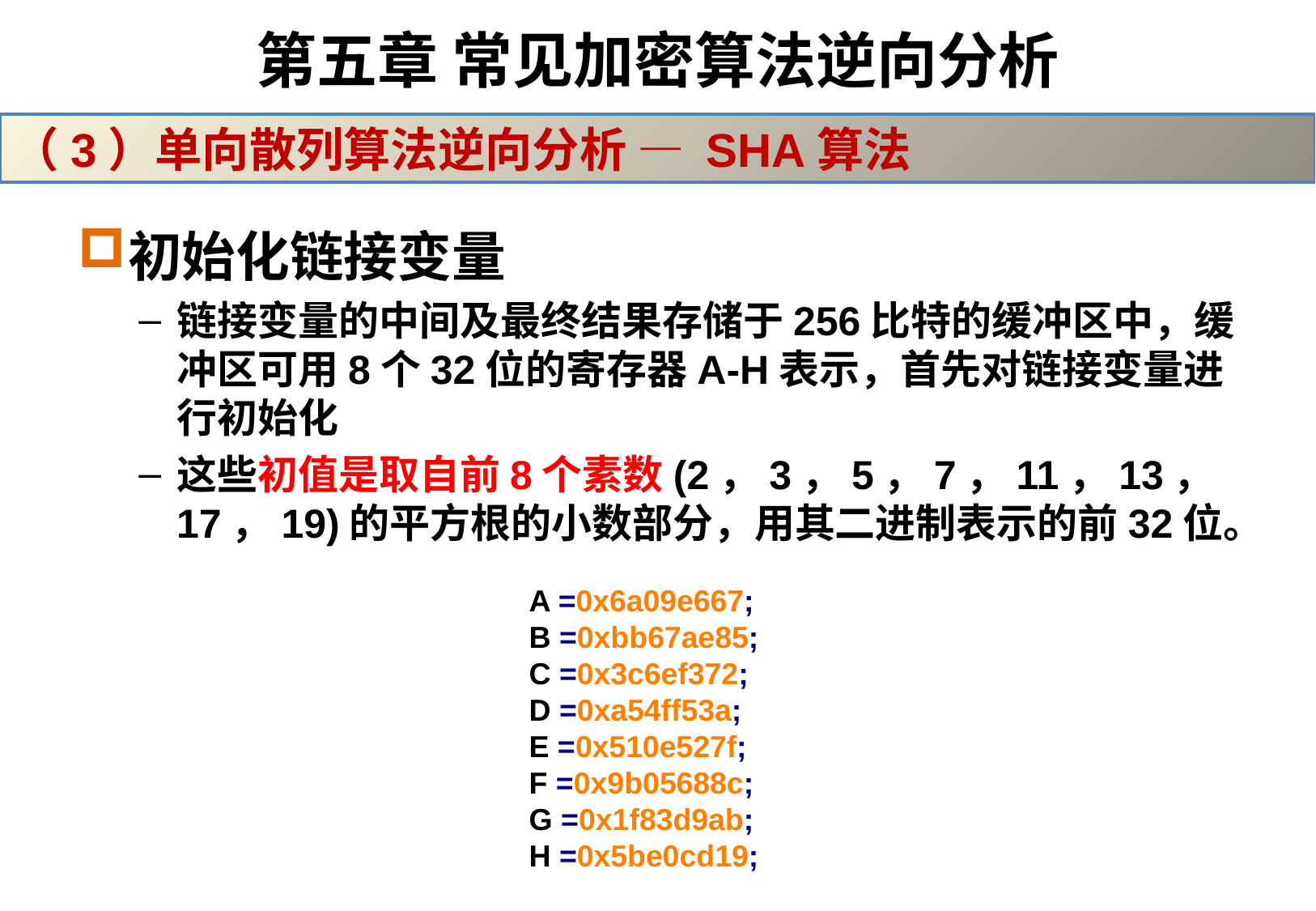

# 第五章 常见加密算法逆向分析
（3）单向散列算法逆向分析 — SHA算法
初始化链接变量
链接变量的中间及最终结果存储于256比特的缓冲区中，缓冲区可用8个32位的寄存器A-H表示，首先对链接变量进行初始化
这些初值是取自前8个素数(2，3，5，7，11，13，17，19)的平方根的小数部分，用其二进制表示的前32位。
A =0x6a09e667;
B =0xbb67ae85;
C =0x3c6ef372;
D =0xa54ff53a;
E =0x510e527f;
F =0x9b05688c;
G =0x1f83d9ab;
H =0x5be0cd19;